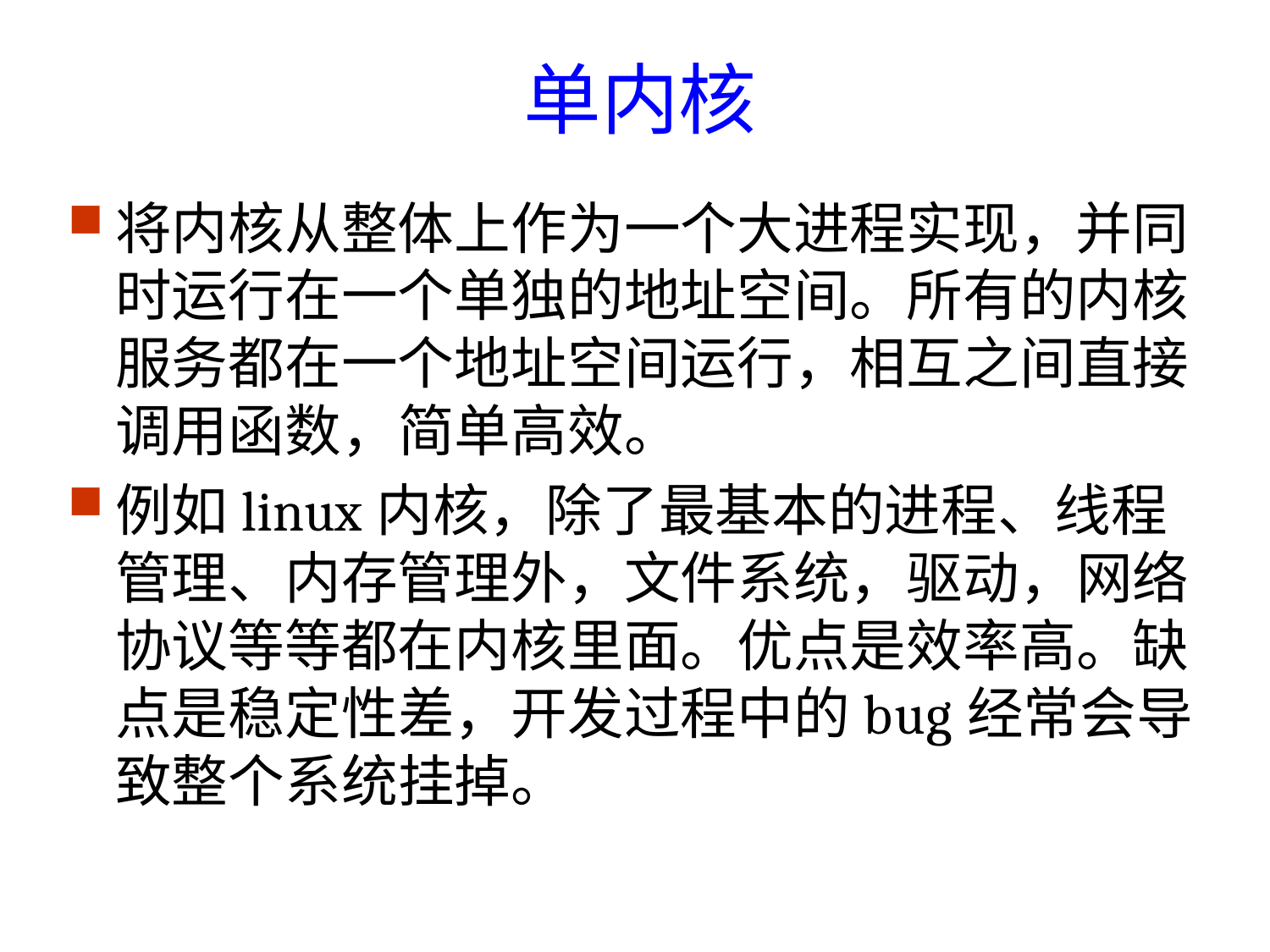

# 单内核
将内核从整体上作为一个大进程实现，并同时运行在一个单独的地址空间。所有的内核服务都在一个地址空间运行，相互之间直接调用函数，简单高效。
例如linux内核，除了最基本的进程、线程管理、内存管理外，文件系统，驱动，网络协议等等都在内核里面。优点是效率高。缺点是稳定性差，开发过程中的bug经常会导致整个系统挂掉。